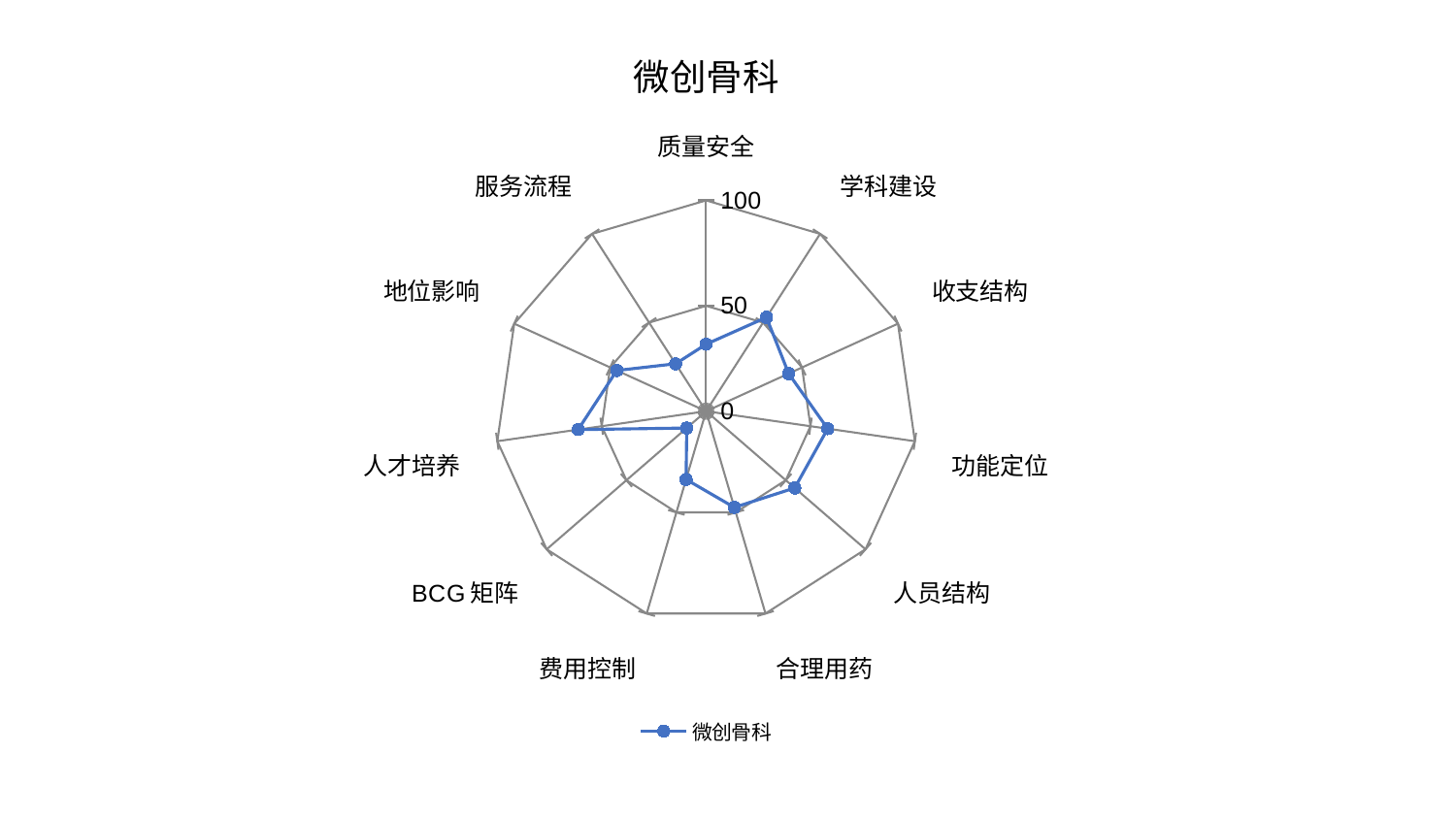

### Chart: 微创骨科

| Category | 微创骨科 |
|---|---|
| 质量安全 | 31.785215843268798 |
| 学科建设 | 52.940195291921256 |
| 收支结构 | 43.02963705435107 |
| 功能定位 | 58.25246415044717 |
| 人员结构 | 55.60411228853651 |
| 合理用药 | 47.53262450376481 |
| 费用控制 | 33.72675744661079 |
| BCG矩阵 | 12.158545902525459 |
| 人才培养 | 61.32053619090893 |
| 地位影响 | 46.538865722320985 |
| 服务流程 | 26.751087315267302 |
174